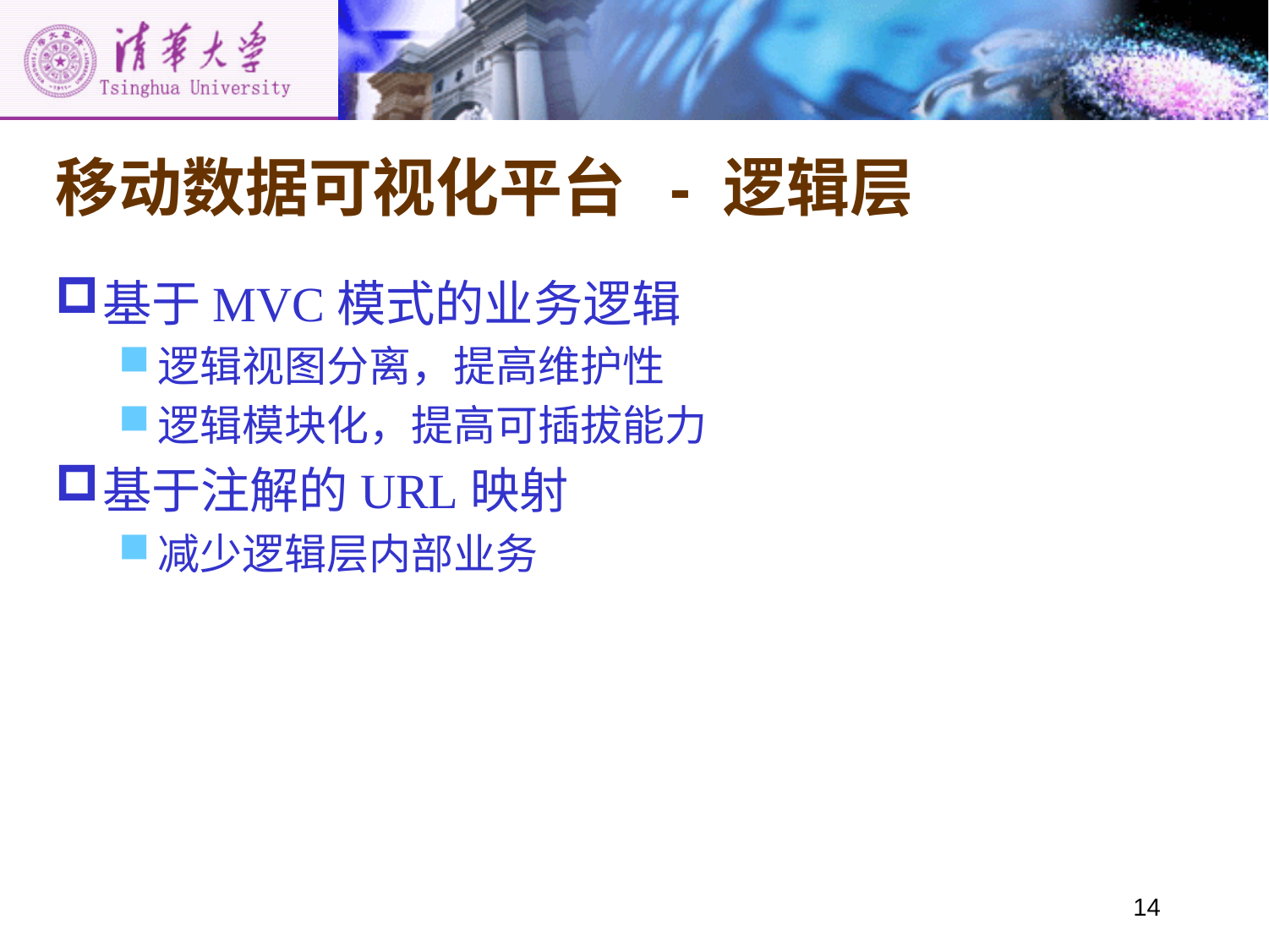

# 移动数据可视化平台  - 逻辑层
基于MVC模式的业务逻辑
逻辑视图分离，提高维护性
逻辑模块化，提高可插拔能力
基于注解的URL映射
减少逻辑层内部业务
14